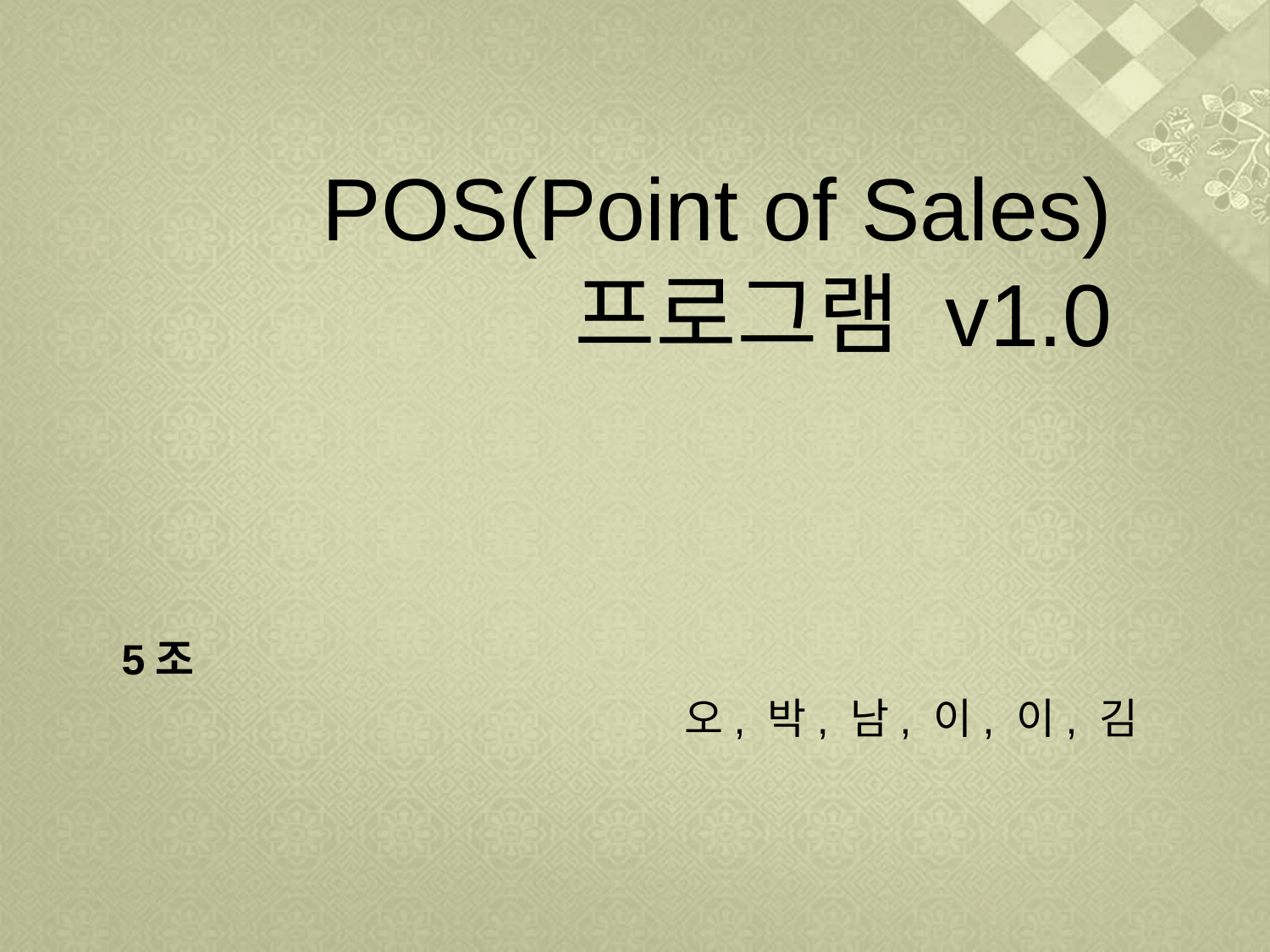

POS(Point of Sales)
프로그램 v1.0

5조
오, 박, 남, 이, 이, 김